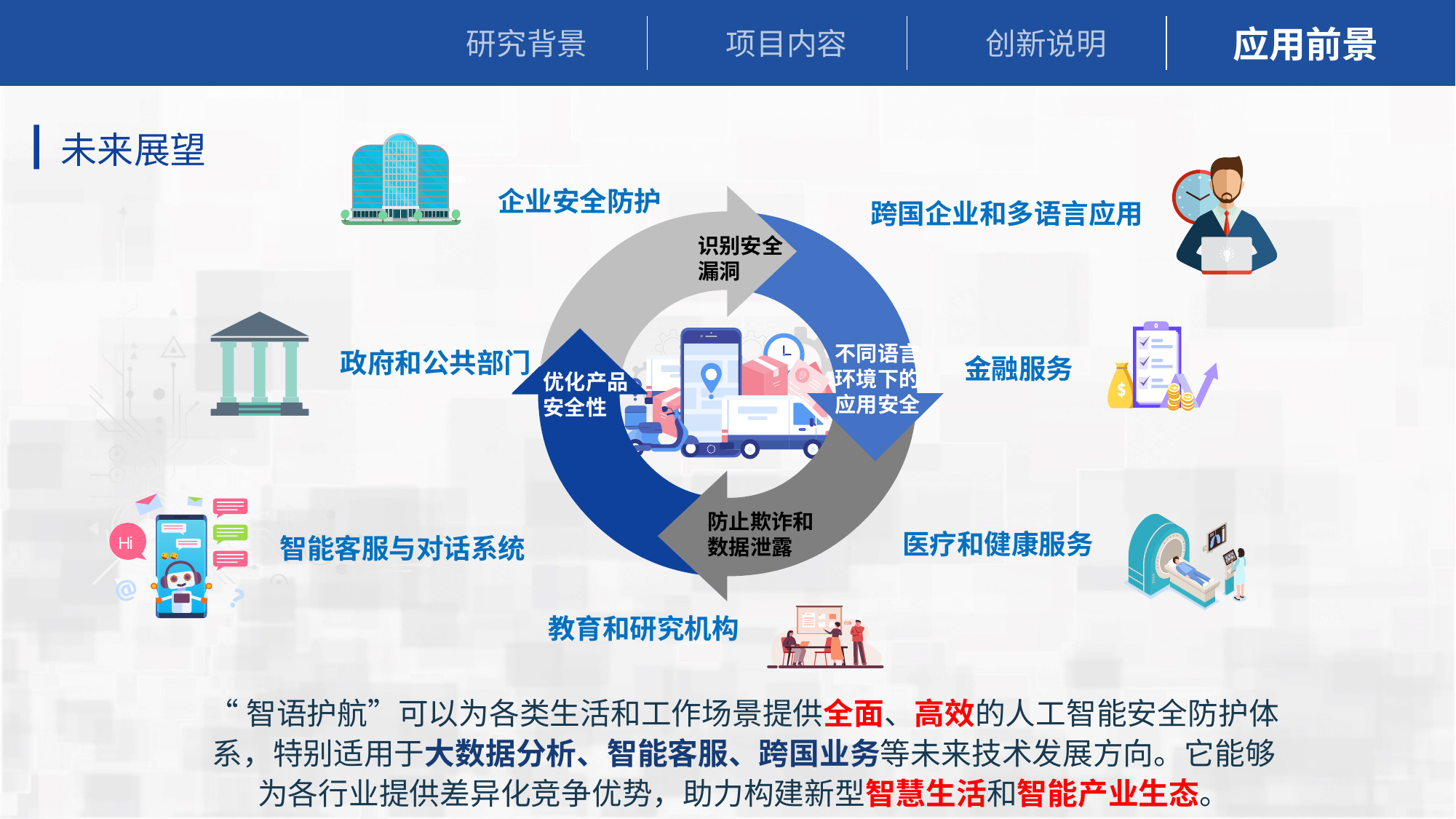

研究背景
项目内容
创新说明
应用前景
未来展望

企业安全防护
政府和公共部门
识别安全
漏洞

跨国企业和多语言应用
不同语言环境下的应用安全

金融服务
医疗和健康服务
防止欺诈和数据泄露
优化产品安全性
智能客服与对话系统
教育和研究机构

H
i

“智语护航”可以为各类生活和工作场景提供全面、高效的人工智能安全防护体系，特别适用于大数据分析、智能客服、跨国业务等未来技术发展方向。它能够为各行业提供差异化竞争优势，助力构建新型智慧生活和智能产业生态。